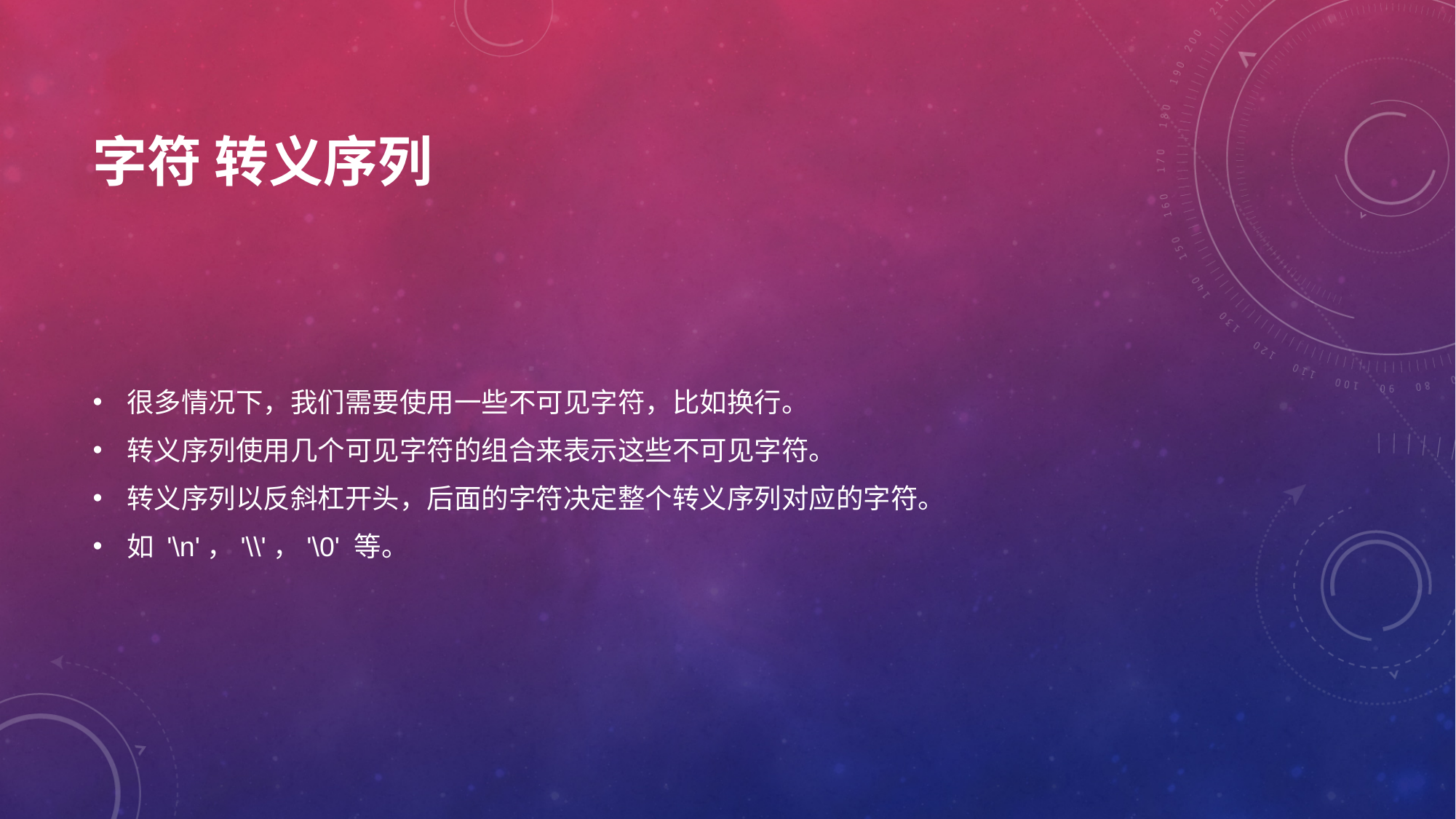

# 字符 转义序列
很多情况下，我们需要使用一些不可见字符，比如换行。
转义序列使用几个可见字符的组合来表示这些不可见字符。
转义序列以反斜杠开头，后面的字符决定整个转义序列对应的字符。
如 '\n'，'\\'，'\0' 等。